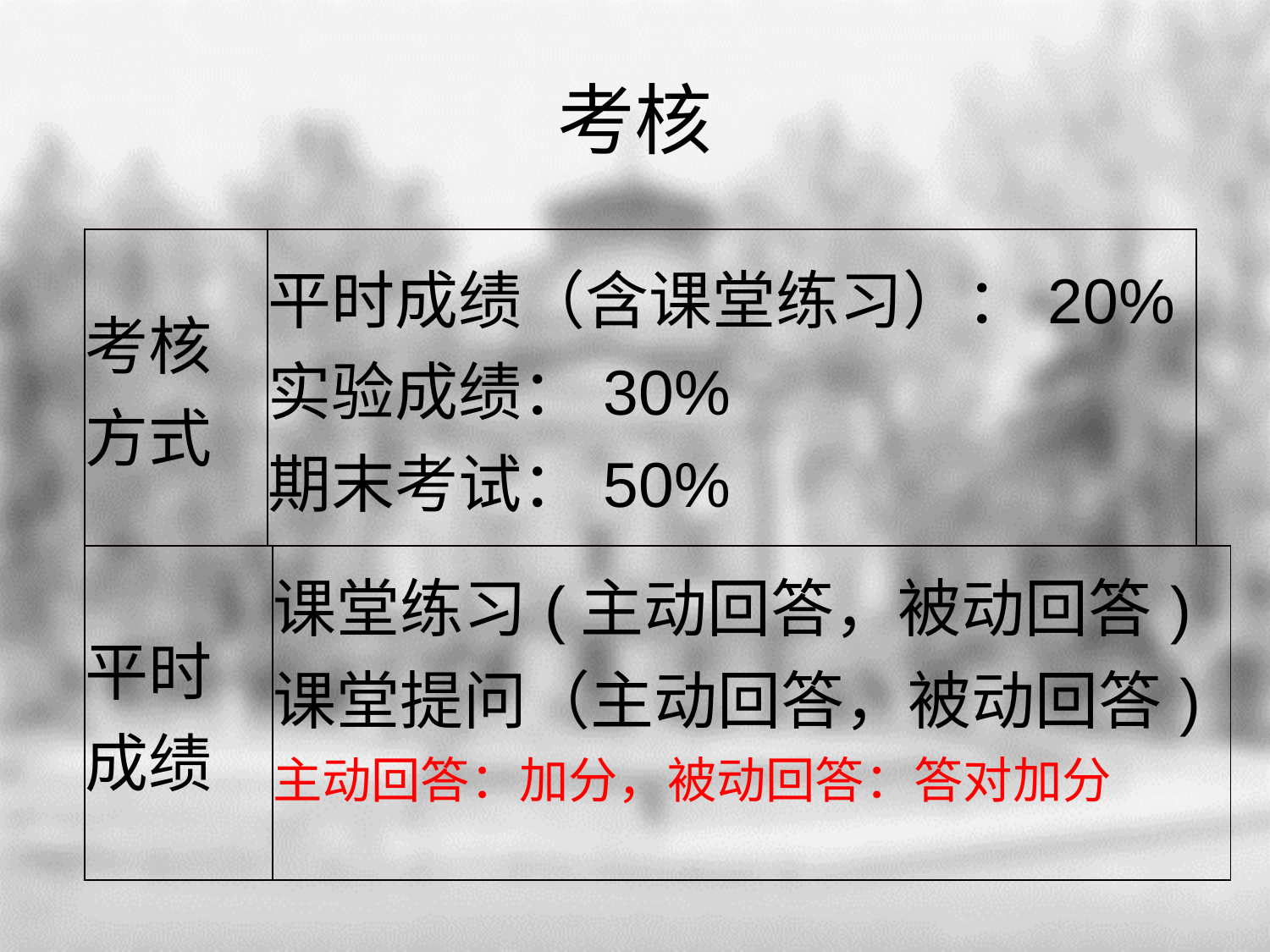

# 考核
| 考核方式 | 平时成绩（含课堂练习）：20% 实验成绩：30% 期末考试：50% |
| --- | --- |
| 平时成绩 | 课堂练习(主动回答，被动回答) 课堂提问（主动回答，被动回答) 主动回答：加分，被动回答：答对加分 |
| --- | --- |